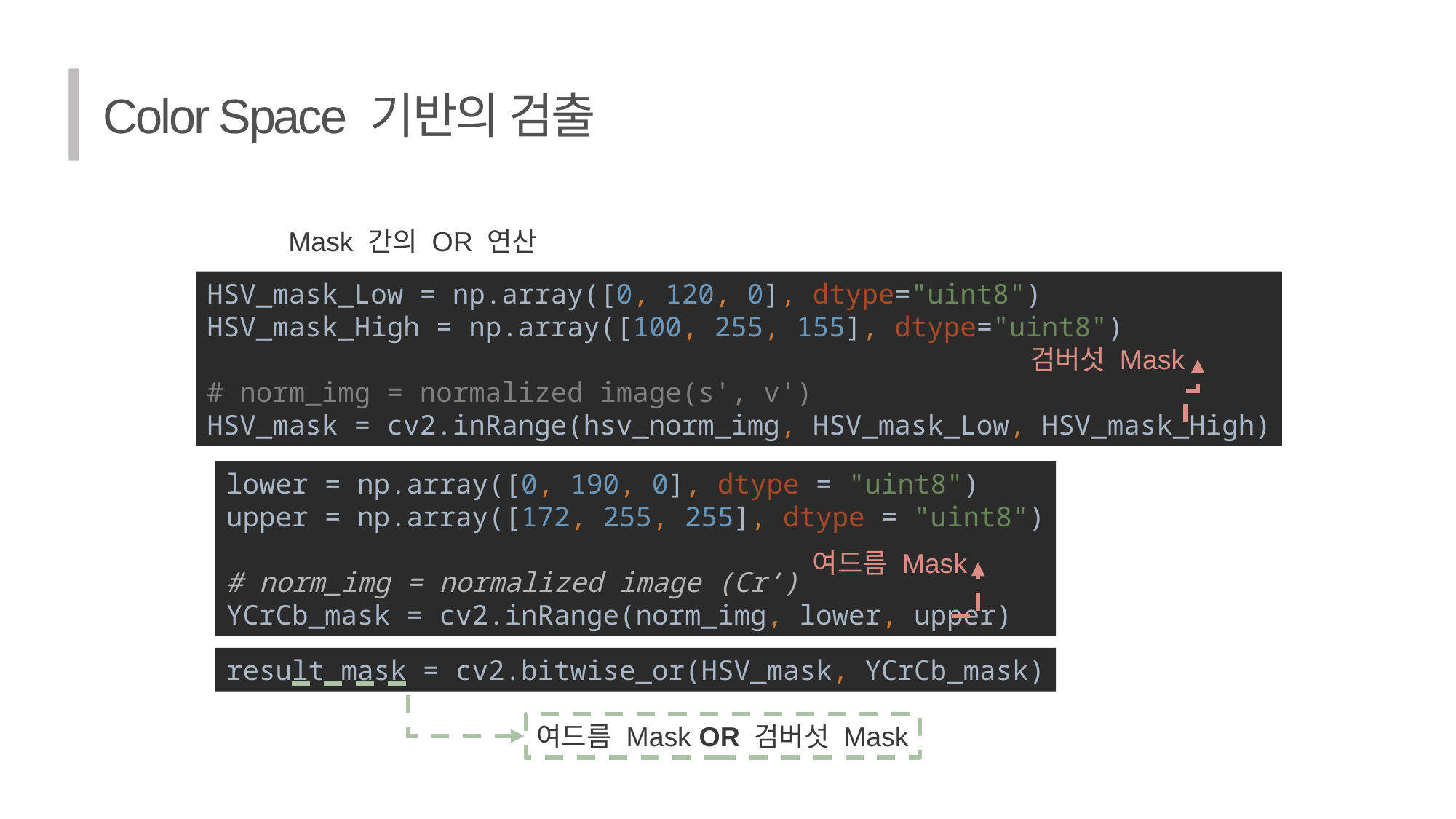

Color Space 기반의 검출
Mask 간의 OR 연산
HSV_mask_Low = np.array([0, 120, 0], dtype="uint8")
HSV_mask_High = np.array([100, 255, 155], dtype="uint8")
# norm_img = normalized image(s', v')
HSV_mask = cv2.inRange(hsv_norm_img, HSV_mask_Low, HSV_mask_High)
검버섯 Mask
lower = np.array([0, 190, 0], dtype = "uint8")
upper = np.array([172, 255, 255], dtype = "uint8")
# norm_img = normalized image (Cr’) YCrCb_mask = cv2.inRange(norm_img, lower, upper)
여드름 Mask
result_mask = cv2.bitwise_or(HSV_mask, YCrCb_mask)
여드름 Mask OR 검버섯 Mask